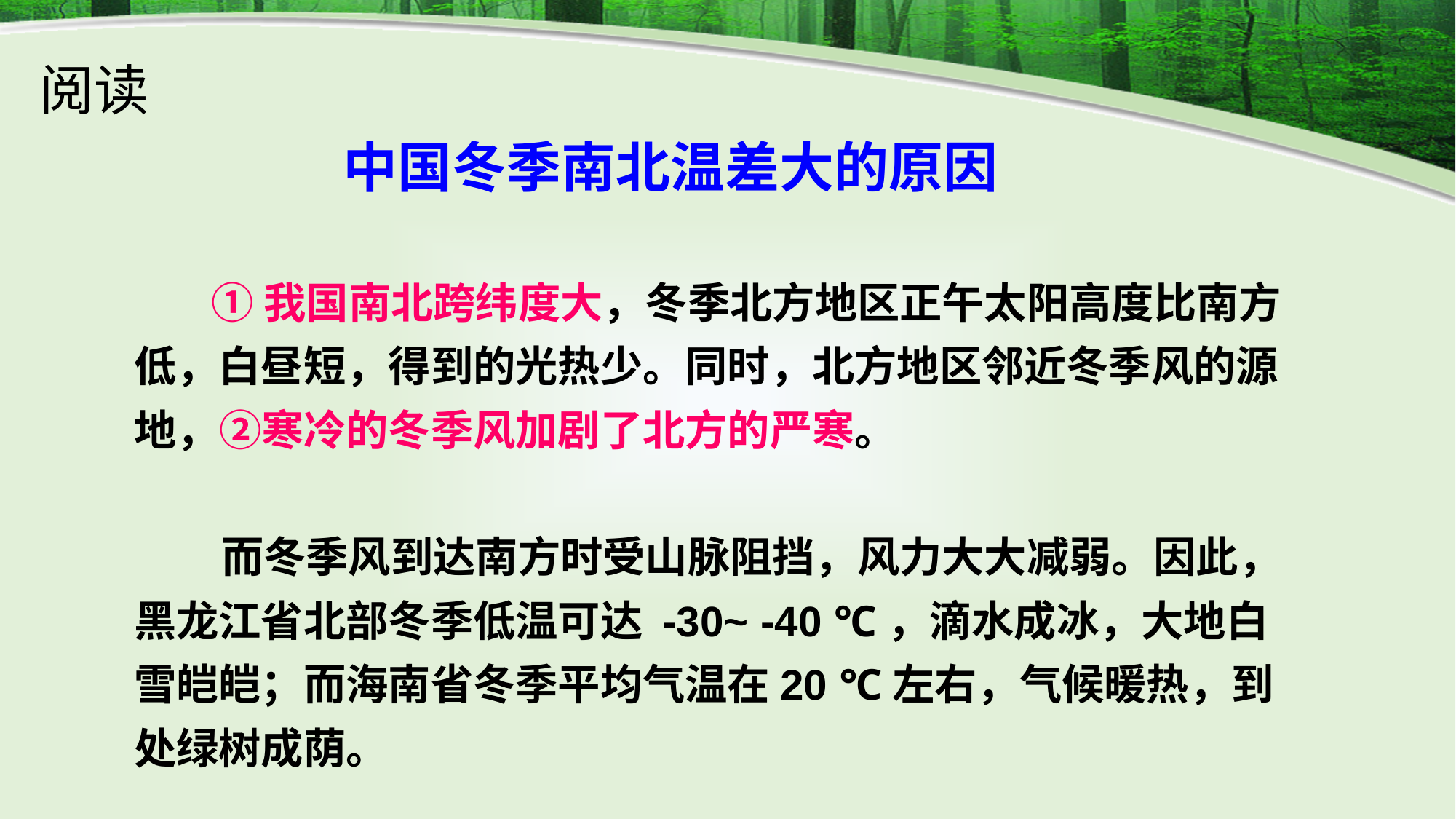

阅读
中国冬季南北温差大的原因

        ①我国南北跨纬度大，冬季北方地区正午太阳高度比南方低，白昼短，得到的光热少。同时，北方地区邻近冬季风的源地，②寒冷的冬季风加剧了北方的严寒。

        而冬季风到达南方时受山脉阻挡，风力大大减弱。因此，黑龙江省北部冬季低温可达 -30~ -40 ℃，滴水成冰，大地白雪皑皑；而海南省冬季平均气温在20 ℃左右，气候暖热，到处绿树成荫。